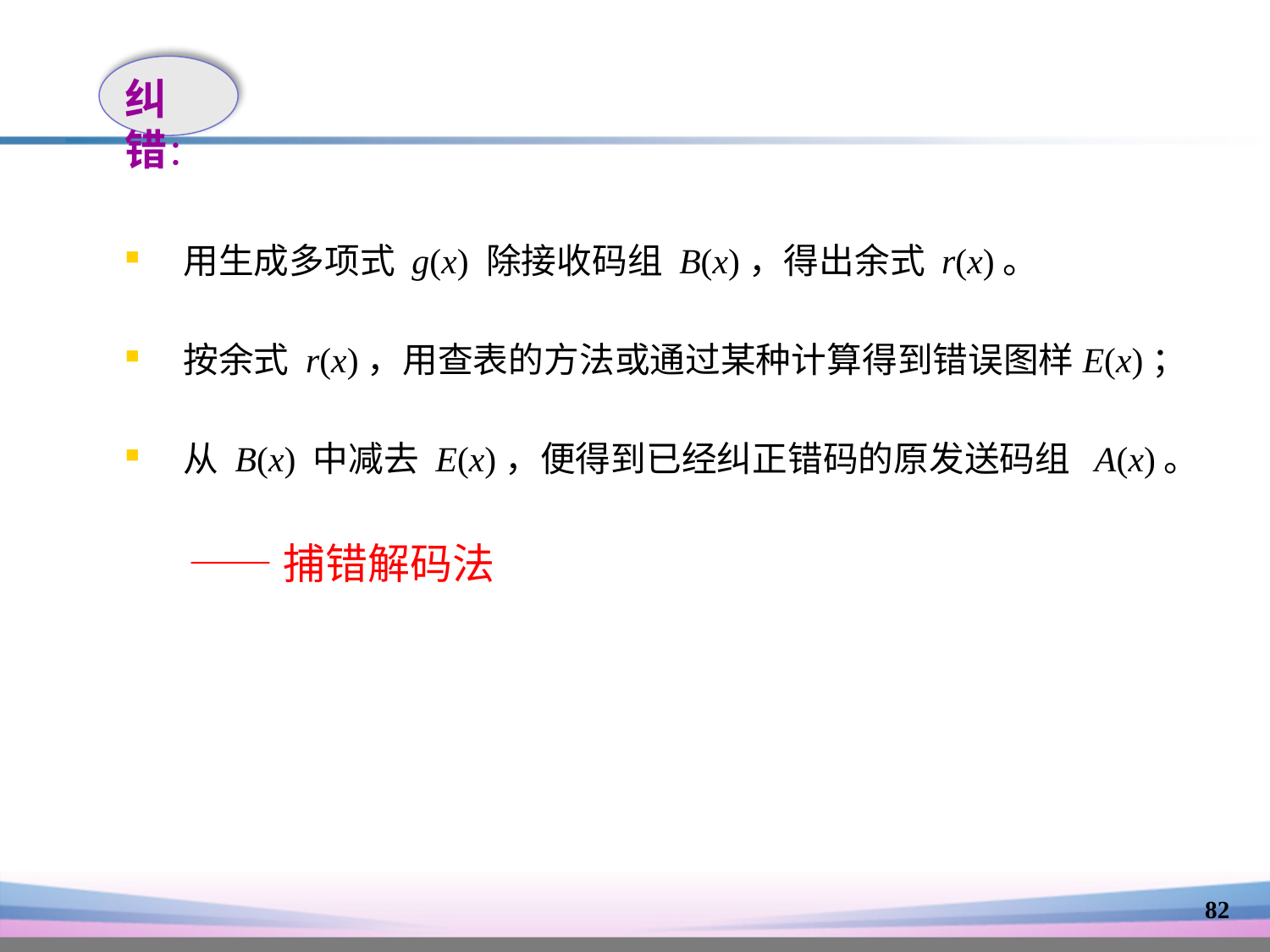

纠错：
用生成多项式 g(x) 除接收码组 B(x)，得出余式 r(x)。

按余式 r(x)，用查表的方法或通过某种计算得到错误图样E(x)；

从 B(x) 中减去 E(x)，便得到已经纠正错码的原发送码组  A(x)。

——捕错解码法
82